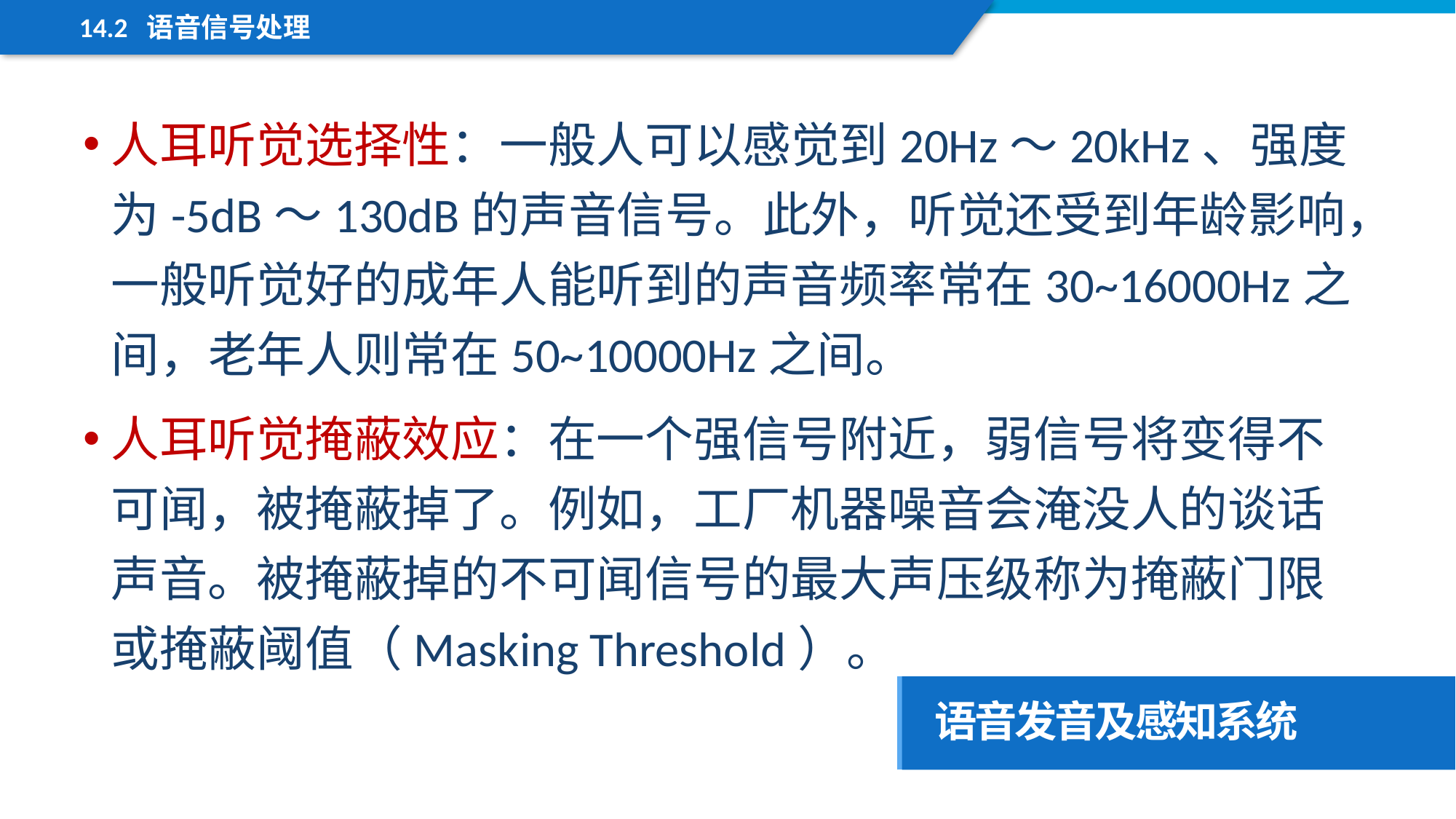

14.2  语音信号处理
人耳听觉选择性：一般人可以感觉到20Hz～20kHz、强度为-5dB～130dB的声音信号。此外，听觉还受到年龄影响，一般听觉好的成年人能听到的声音频率常在30~16000Hz之间，老年人则常在50~10000Hz之间。
人耳听觉掩蔽效应：在一个强信号附近，弱信号将变得不可闻，被掩蔽掉了。例如，工厂机器噪音会淹没人的谈话声音。被掩蔽掉的不可闻信号的最大声压级称为掩蔽门限或掩蔽阈值（Masking Threshold）。
语音发音及感知系统